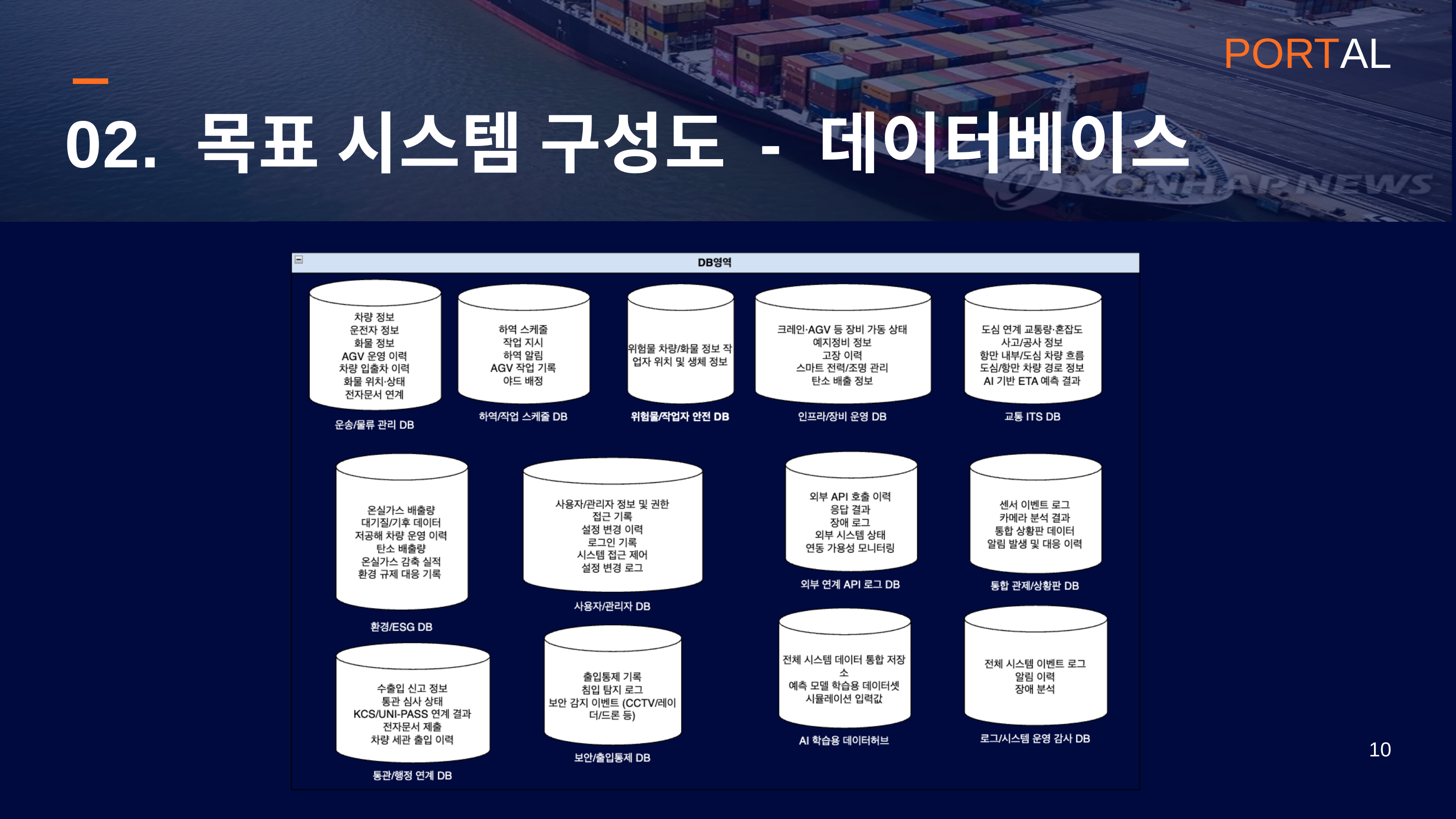

PORTAL

02. 목표 시스템 구성도 - 데이터베이스

10